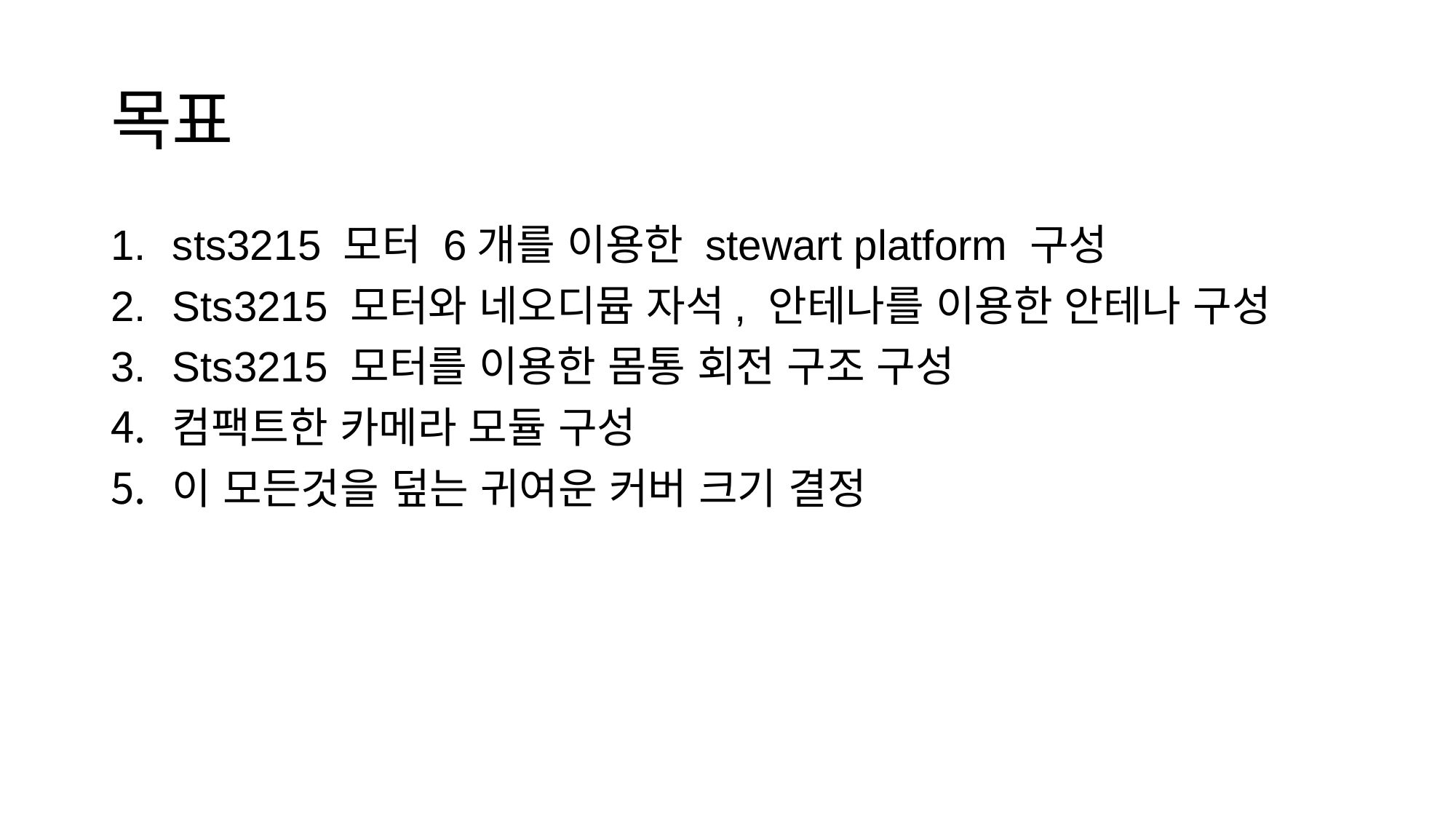

# 목표
sts3215 모터 6개를 이용한 stewart platform 구성
Sts3215 모터와 네오디뮴 자석, 안테나를 이용한 안테나 구성
Sts3215 모터를 이용한 몸통 회전 구조 구성
컴팩트한 카메라 모듈 구성
이 모든것을 덮는 귀여운 커버 크기 결정